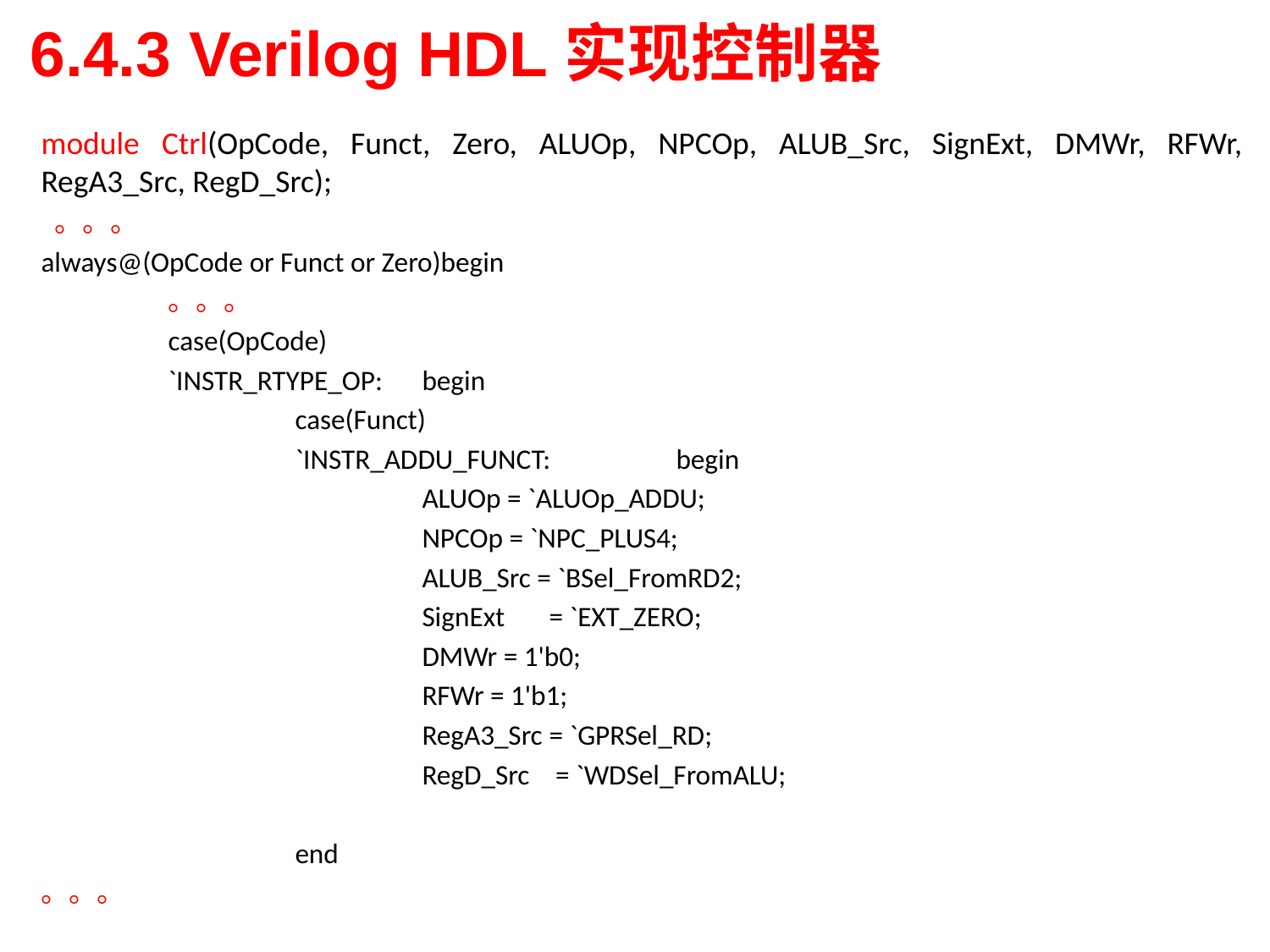

# 6.4.3 Verilog HDL实现控制器
module Ctrl(OpCode, Funct, Zero, ALUOp, NPCOp, ALUB_Src, SignExt, DMWr, RFWr, RegA3_Src, RegD_Src);
 。。。
always@(OpCode or Funct or Zero)begin
	。。。
	case(OpCode)
	`INSTR_RTYPE_OP:	begin
		case(Funct)
		`INSTR_ADDU_FUNCT:	begin
			ALUOp = `ALUOp_ADDU;
			NPCOp = `NPC_PLUS4;
			ALUB_Src = `BSel_FromRD2;
			SignExt 	= `EXT_ZERO;
			DMWr = 1'b0;
			RFWr = 1'b1;
			RegA3_Src = `GPRSel_RD;
			RegD_Src	 = `WDSel_FromALU;

		end
。。。